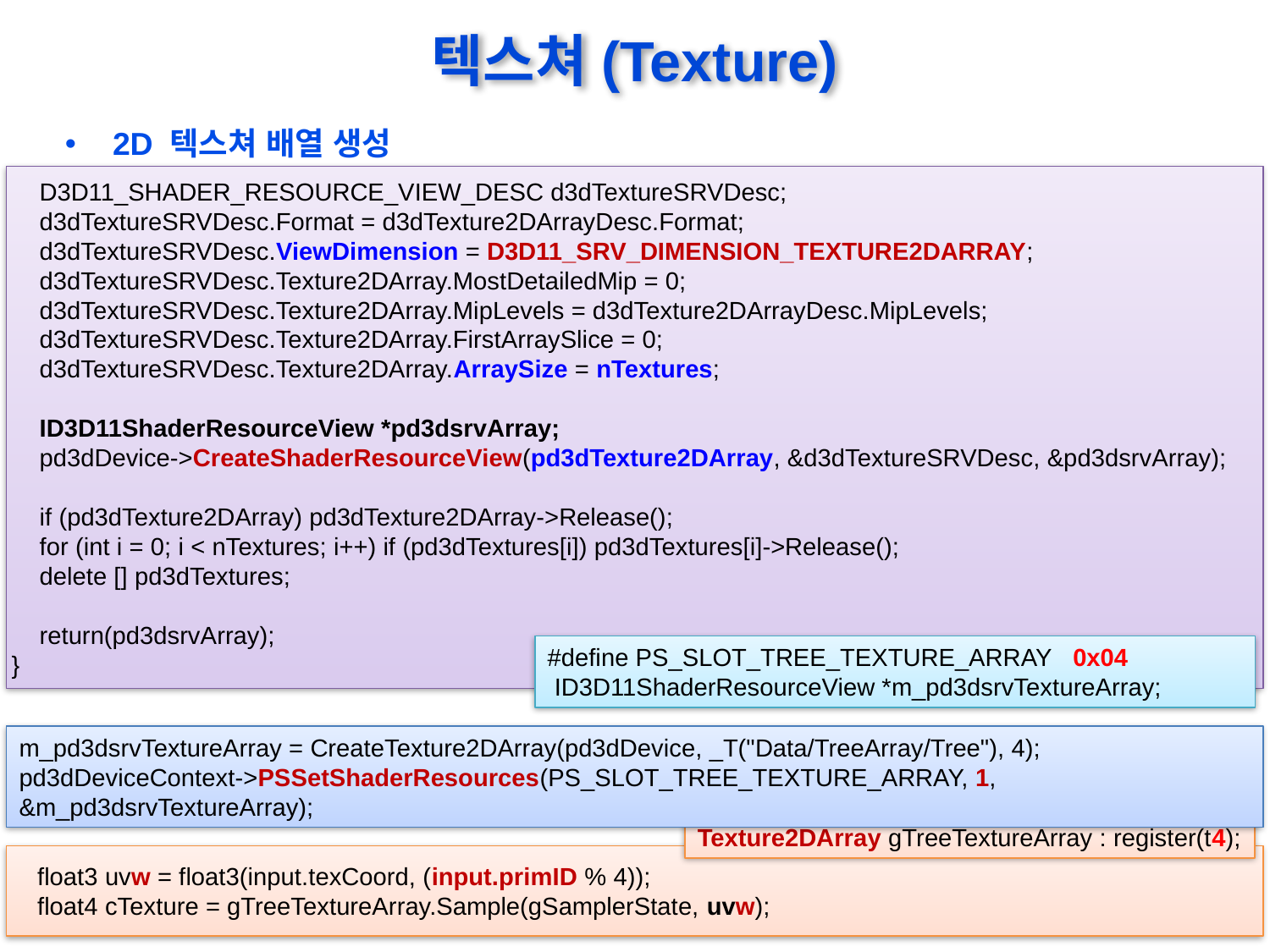

# 텍스쳐(Texture)
2D 텍스쳐 배열 생성

    D3D11_SHADER_RESOURCE_VIEW_DESC d3dTextureSRVDesc;
    d3dTextureSRVDesc.Format = d3dTexture2DArrayDesc.Format;
    d3dTextureSRVDesc.ViewDimension = D3D11_SRV_DIMENSION_TEXTURE2DARRAY;
    d3dTextureSRVDesc.Texture2DArray.MostDetailedMip = 0;
    d3dTextureSRVDesc.Texture2DArray.MipLevels = d3dTexture2DArrayDesc.MipLevels;
    d3dTextureSRVDesc.Texture2DArray.FirstArraySlice = 0;
    d3dTextureSRVDesc.Texture2DArray.ArraySize = nTextures;

    ID3D11ShaderResourceView *pd3dsrvArray;
    pd3dDevice->CreateShaderResourceView(pd3dTexture2DArray, &d3dTextureSRVDesc, &pd3dsrvArray);

    if (pd3dTexture2DArray) pd3dTexture2DArray->Release();
    for (int i = 0; i < nTextures; i++) if (pd3dTextures[i]) pd3dTextures[i]->Release();
    delete [] pd3dTextures;

    return(pd3dsrvArray);
}
#define PS_SLOT_TREE_TEXTURE_ARRAY   0x04
 ID3D11ShaderResourceView *m_pd3dsrvTextureArray;
m_pd3dsrvTextureArray = CreateTexture2DArray(pd3dDevice, _T("Data/TreeArray/Tree"), 4);
pd3dDeviceContext->PSSetShaderResources(PS_SLOT_TREE_TEXTURE_ARRAY, 1, &m_pd3dsrvTextureArray);
Texture2DArray gTreeTextureArray : register(t4);
   float3 uvw = float3(input.texCoord, (input.primID % 4));
   float4 cTexture = gTreeTextureArray.Sample(gSamplerState, uvw);